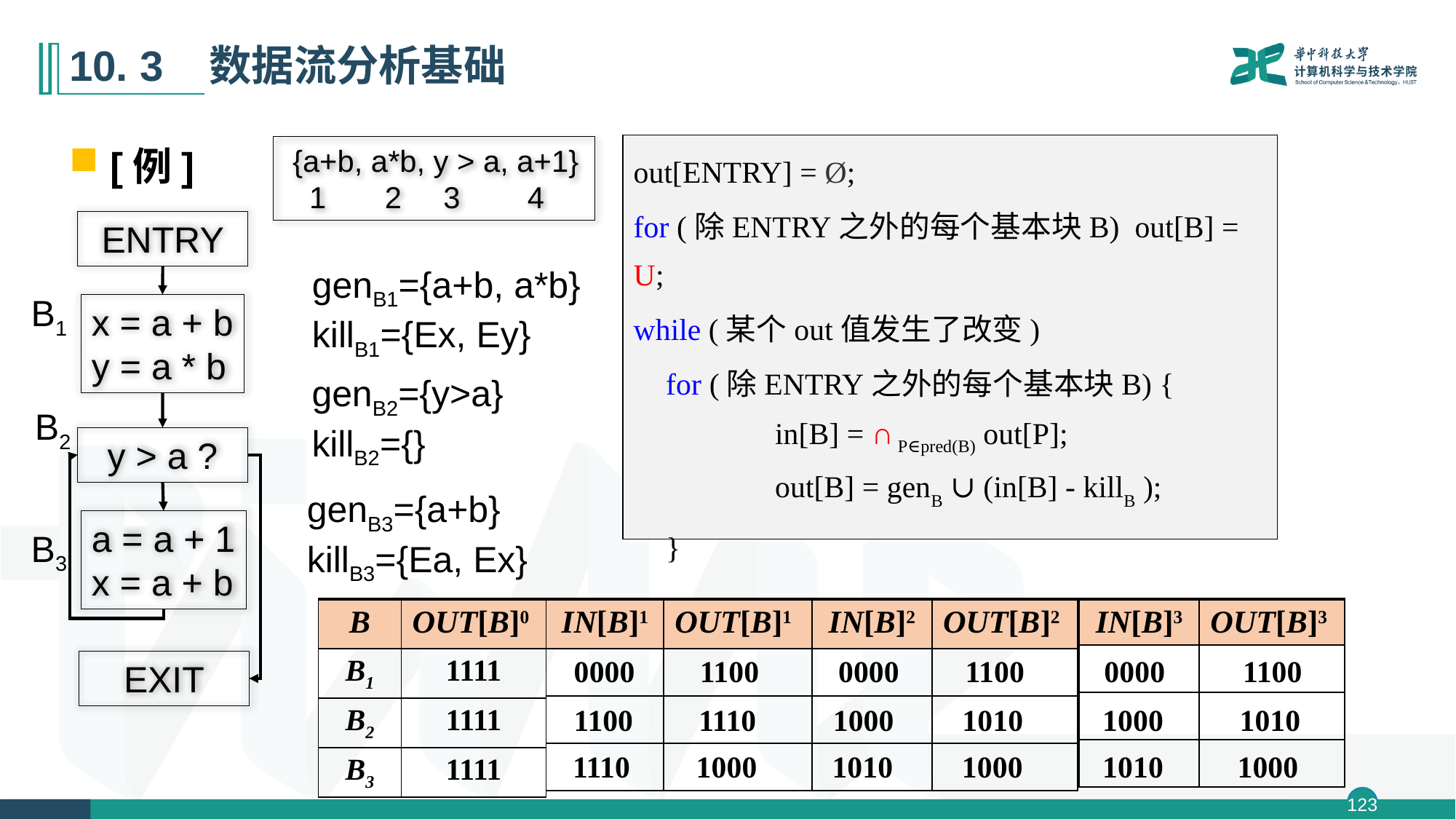

# 10. 3   数据流分析基础
[例]
out[ENTRY] = Ø;
for (除ENTRY之外的每个基本块B)  out[B] = U;
while (某个out值发生了改变)
	for (除ENTRY之外的每个基本块B) {
		in[B] = ∩ P∈pred(B) out[P];
		out[B] = genB ∪ (in[B] - killB );
 	}
 {a+b, a*b, y > a, a+1}
   1       2     3        4
ENTRY
B1
x = a + b
y = a * b
B2
y > a ?
a = a + 1
x = a + b
B3
EXIT
genB1={a+b, a*b}
killB1={Ex, Ey}
genB2={y>a}
killB2={}
genB3={a+b}
killB3={Ea, Ex}
| B | OUT[B]0 |
| --- | --- |
| B1 | 1111 |
| B2 | 1111 |
| B3 | 1111 |
| IN[B]1 | OUT[B]1 |
| --- | --- |
|  |  |
|  |  |
|  |  |
| IN[B]2 | OUT[B]2 |
| --- | --- |
|  |  |
|  |  |
|  |  |
| IN[B]3 | OUT[B]3 |
| --- | --- |
|  |  |
|  |  |
|  |  |
0000
1100
0000
1100
0000
1100
1100
1110
1000
1010
1000
1010
1110
1000
1010
1000
1010
1000